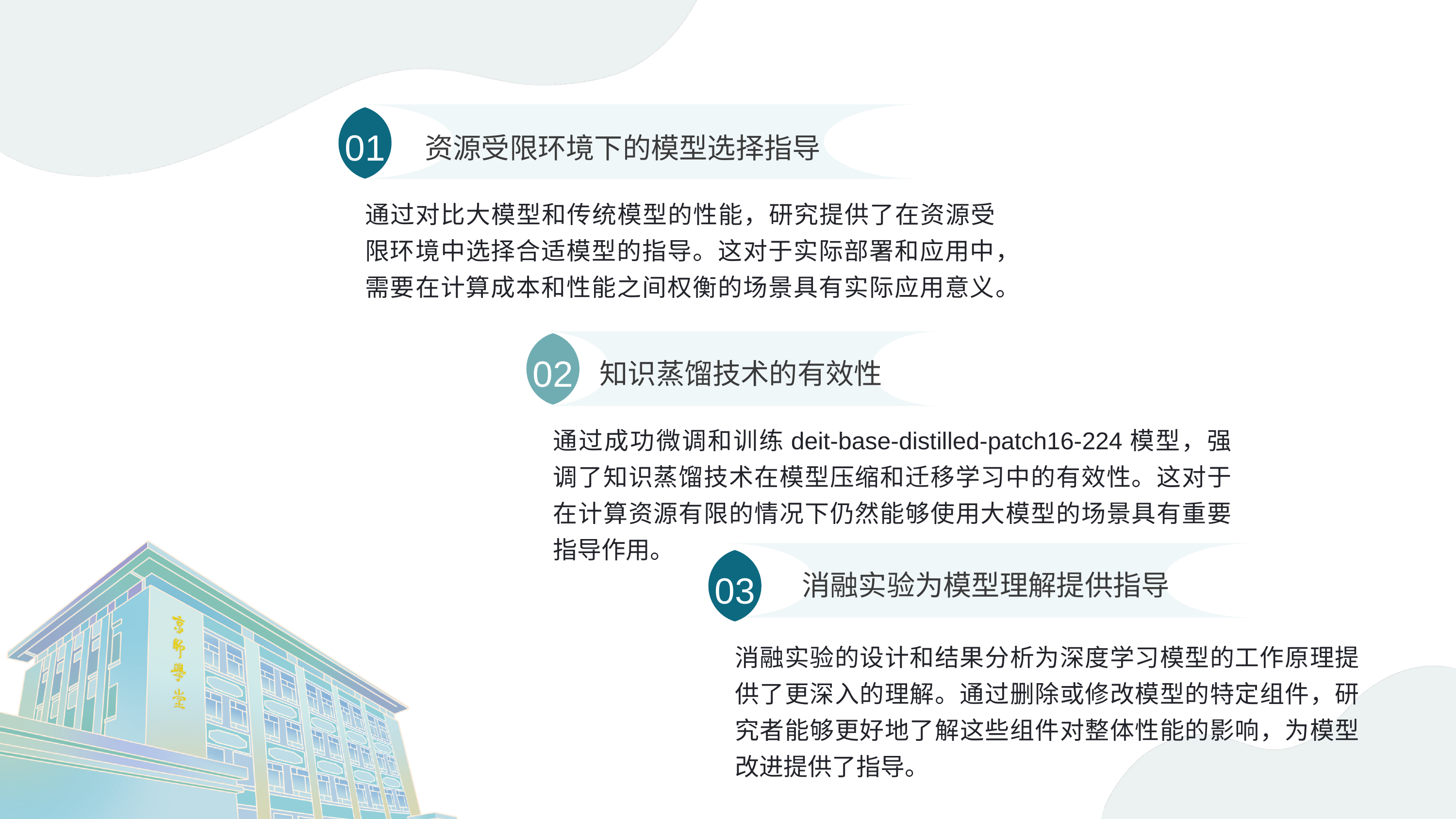

01
资源受限环境下的模型选择指导
通过对比大模型和传统模型的性能，研究提供了在资源受限环境中选择合适模型的指导。这对于实际部署和应用中，需要在计算成本和性能之间权衡的场景具有实际应用意义。

02
知识蒸馏技术的有效性
通过成功微调和训练deit-base-distilled-patch16-224模型，强调了知识蒸馏技术在模型压缩和迁移学习中的有效性。这对于在计算资源有限的情况下仍然能够使用大模型的场景具有重要指导作用。

03
消融实验为模型理解提供指导
消融实验的设计和结果分析为深度学习模型的工作原理提供了更深入的理解。通过删除或修改模型的特定组件，研究者能够更好地了解这些组件对整体性能的影响，为模型改进提供了指导。